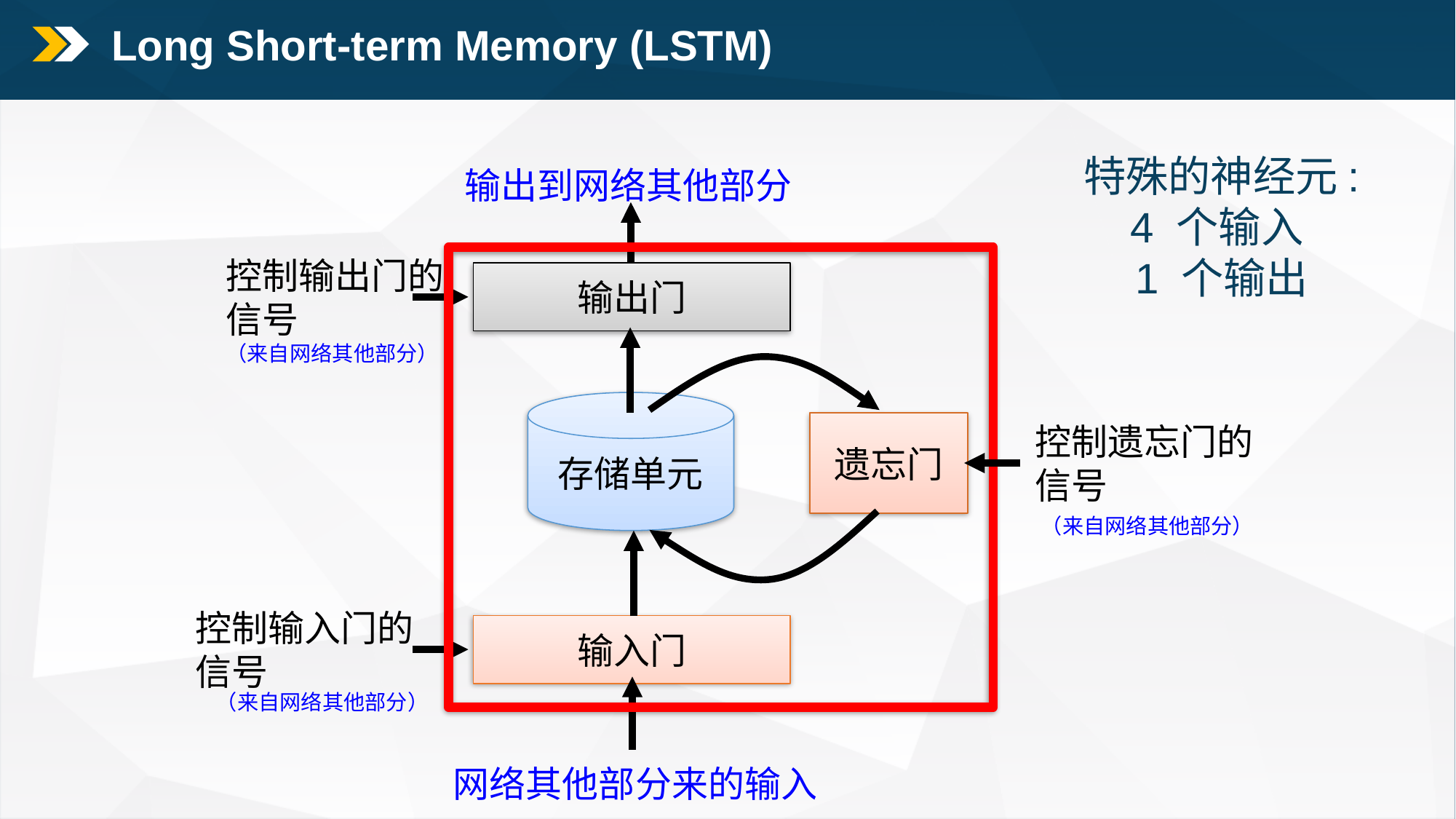

# Long Short-term Memory (LSTM)

特殊的神经元:
4 个输入
1 个输出

输出到网络其他部分
控制输出门的信号
（来自网络其他部分）

输出门

存储单元
遗忘门
控制遗忘门的信号
（来自网络其他部分）

控制输入门的信号
输入门
（来自网络其他部分）
网络其他部分来的输入